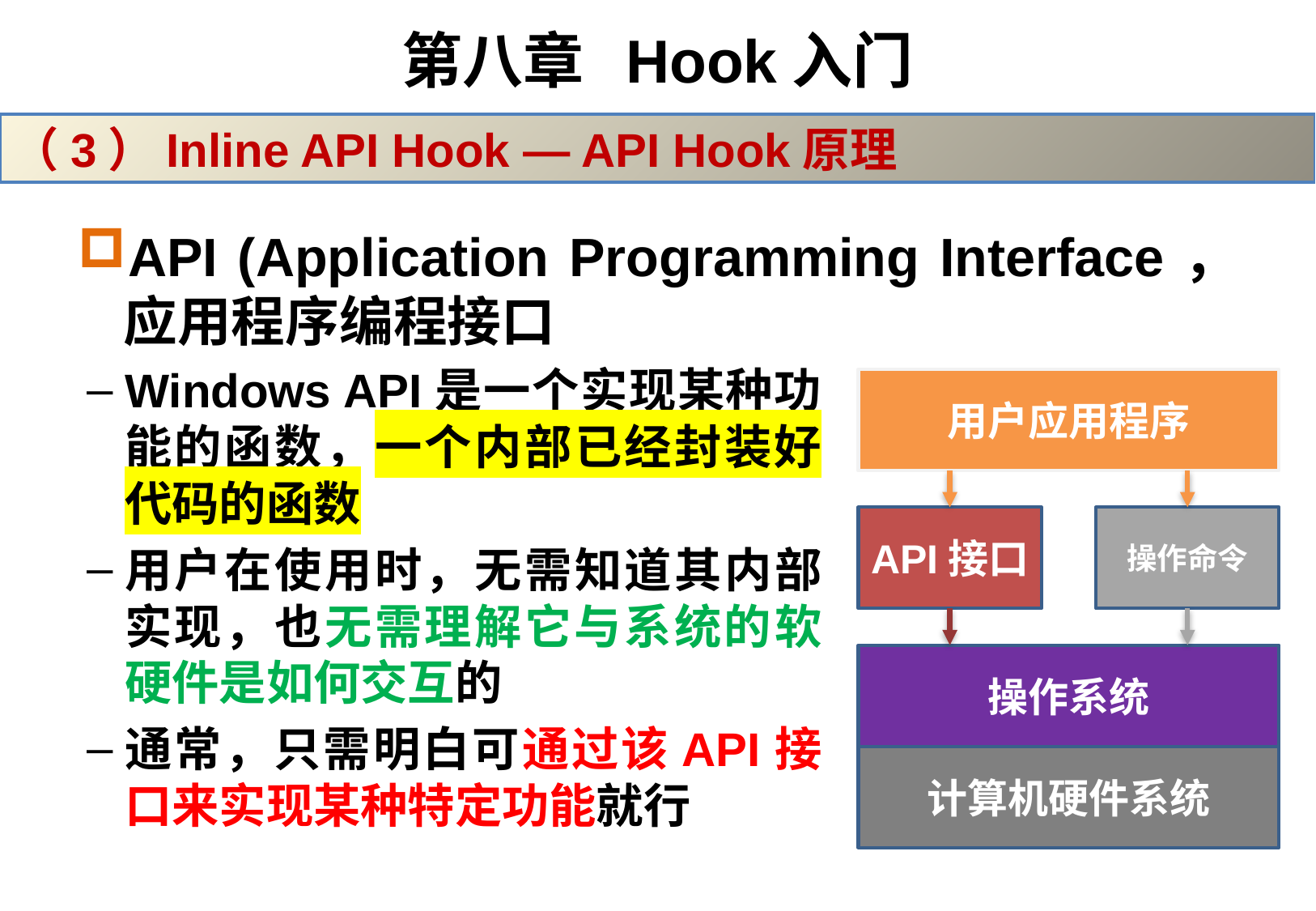

# 第八章  Hook入门
（3）Inline API Hook — API Hook原理
API (Application Programming Interface，应用程序编程接口
Windows API是一个实现某种功能的函数，一个内部已经封装好代码的函数
用户在使用时，无需知道其内部实现，也无需理解它与系统的软硬件是如何交互的
通常，只需明白可通过该API接口来实现某种特定功能就行
用户应用程序
API接口
操作命令
操作系统
计算机硬件系统